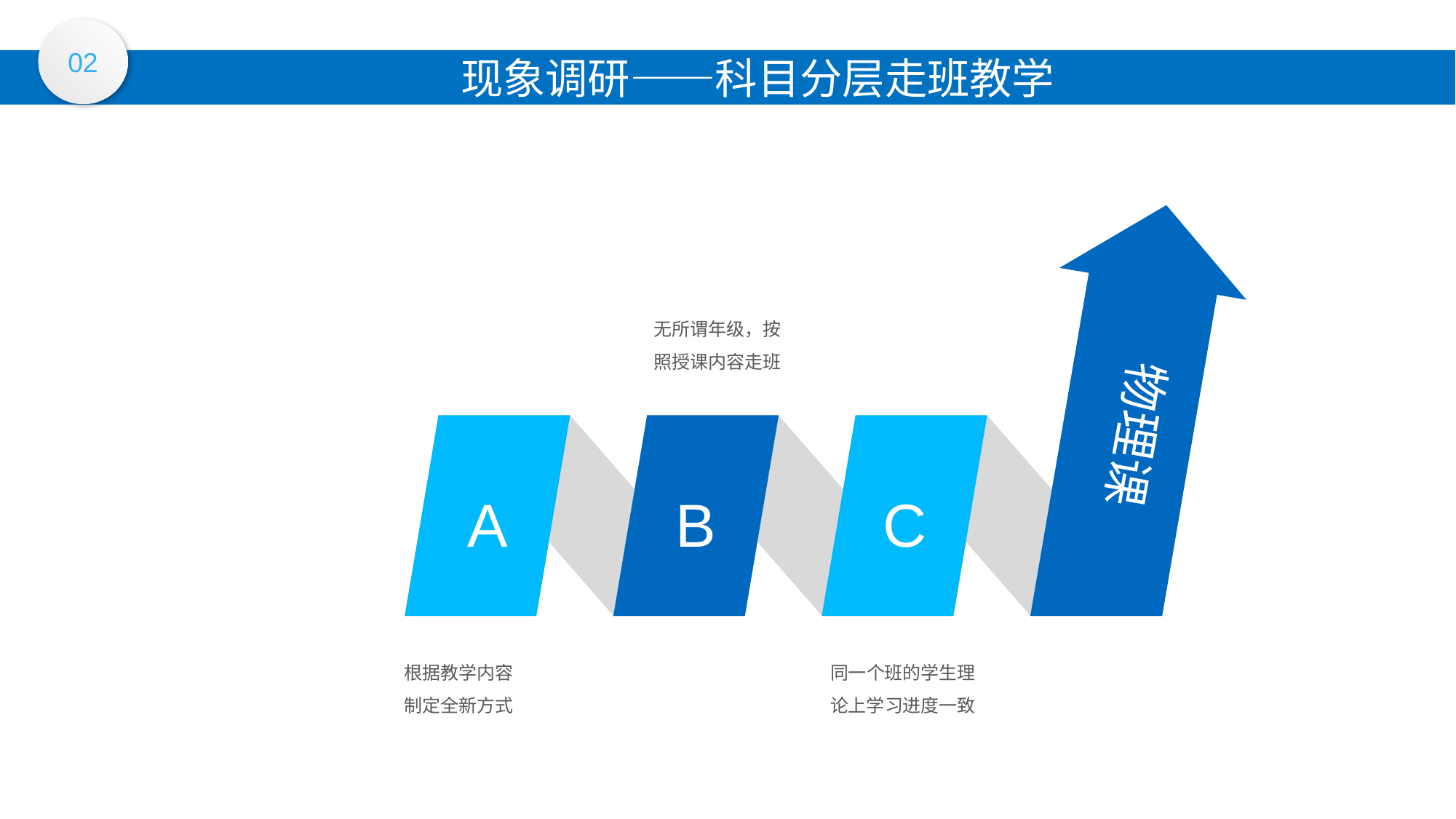

02
现象调研——科目分层走班教学

A

B

C

无所谓年级，按照授课内容走班
物理课
根据教学内容制定全新方式
同一个班的学生理论上学习进度一致